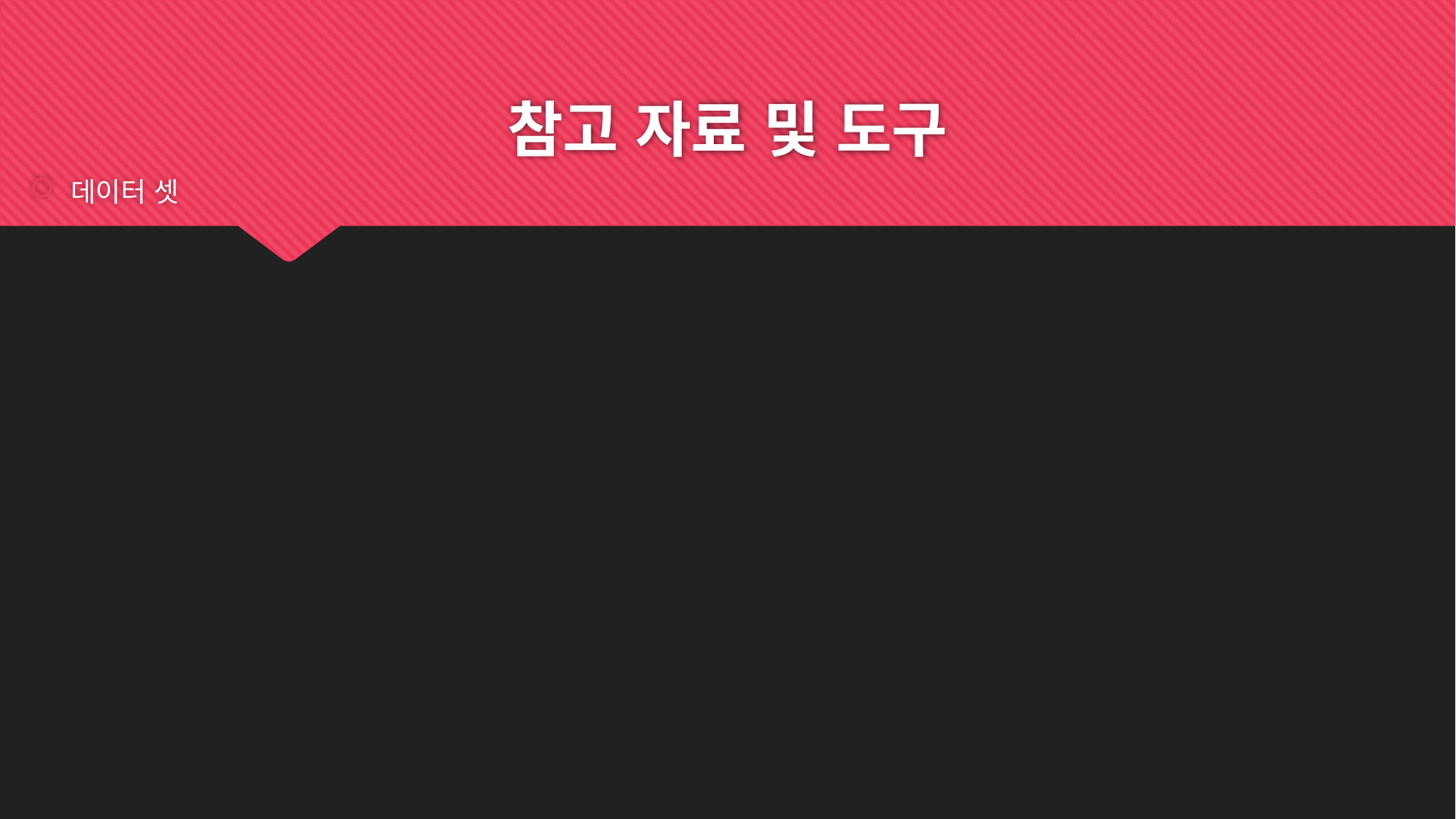

# 참고 자료 및 도구
데이터 셋